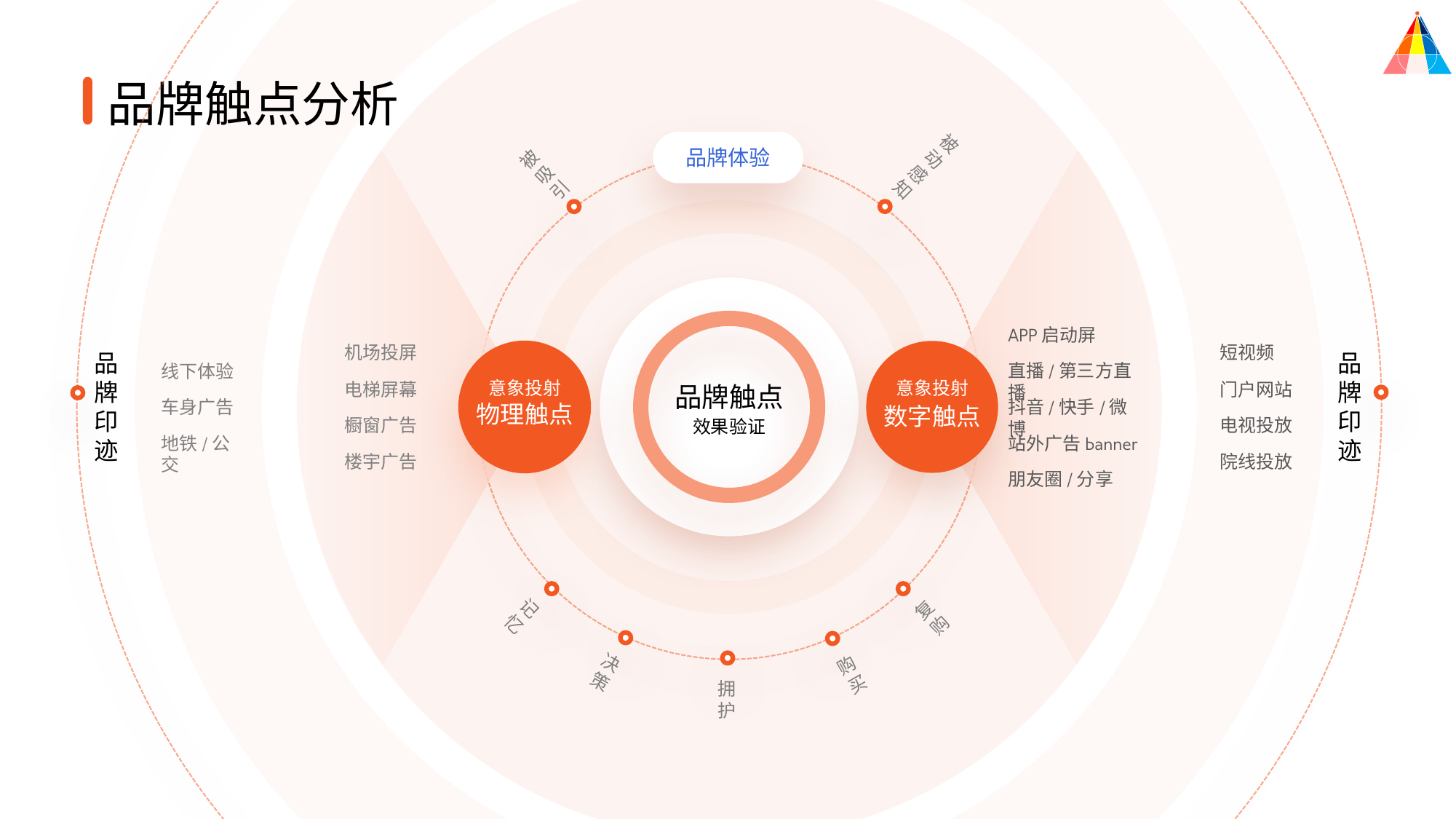

品牌触点分析

被动感知

品牌体验
被吸引

品牌触点
效果验证
APP启动屏
直播/第三方直播
抖音/快手/微博
站外广告banner
朋友圈/分享
机场投屏
电梯屏幕
橱窗广告
楼宇广告
短视频
门户网站
电视投放
院线投放

意象投射
物理触点

意象投射
数字触点
品牌印迹
品牌印迹
线下体验
车身广告
地铁/公交

复购
记忆

购买
决策

拥护